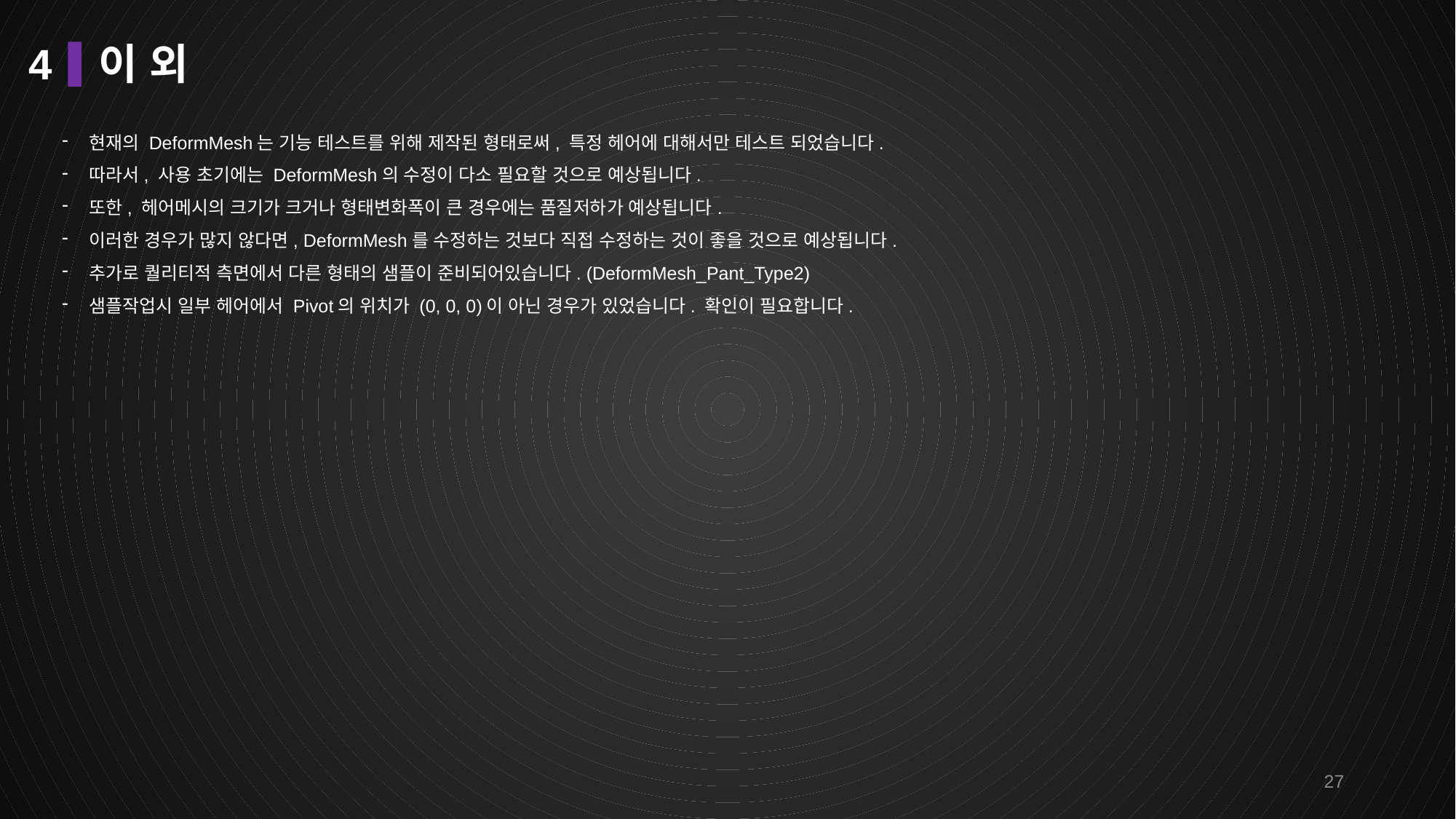

# 4   이 외

현재의 DeformMesh는 기능 테스트를 위해 제작된 형태로써, 특정 헤어에 대해서만 테스트 되었습니다.
따라서, 사용 초기에는 DeformMesh의 수정이 다소 필요할 것으로 예상됩니다.
또한, 헤어메시의 크기가 크거나 형태변화폭이 큰 경우에는 품질저하가 예상됩니다.
이러한 경우가 많지 않다면, DeformMesh를 수정하는 것보다 직접 수정하는 것이 좋을 것으로 예상됩니다.
추가로 퀄리티적 측면에서 다른 형태의 샘플이 준비되어있습니다. (DeformMesh_Pant_Type2)
샘플작업시 일부 헤어에서 Pivot의 위치가 (0, 0, 0)이 아닌 경우가 있었습니다. 확인이 필요합니다.

27